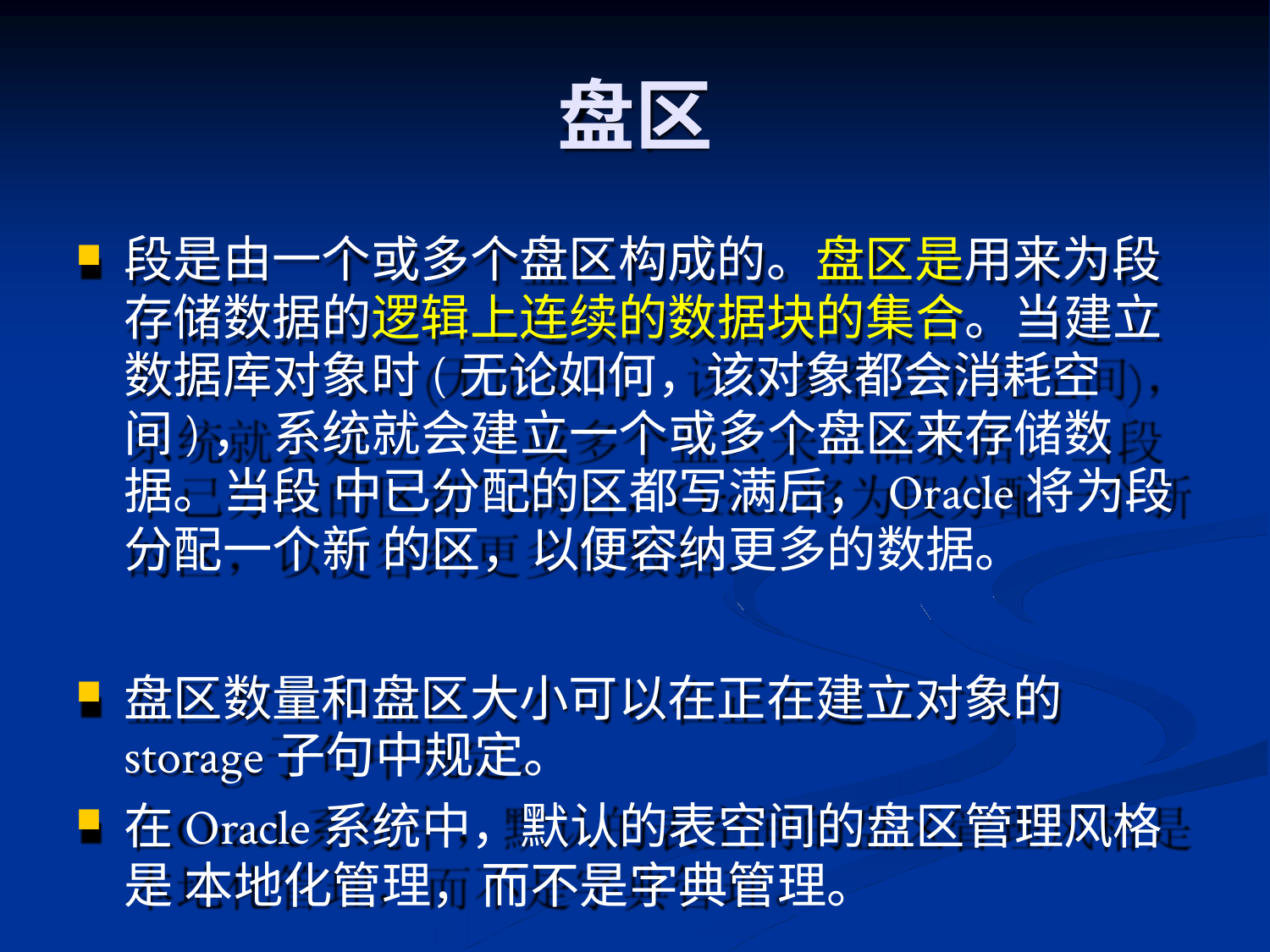

# 盘区

段是由一个或多个盘区构成的。盘区是用来为段 存储数据的逻辑上连续的数据块的集合。当建立 数据库对象时(无论如何，该对象都会消耗空间)， 系统就会建立一个或多个盘区来存储数据。当段 中已分配的区都写满后，Oracle将为段分配一个新 的区，以便容纳更多的数据。

盘区数量和盘区大小可以在正在建立对象的
storage子句中规定。
在Oracle系统中，默认的表空间的盘区管理风格是 本地化管理，而不是字典管理。